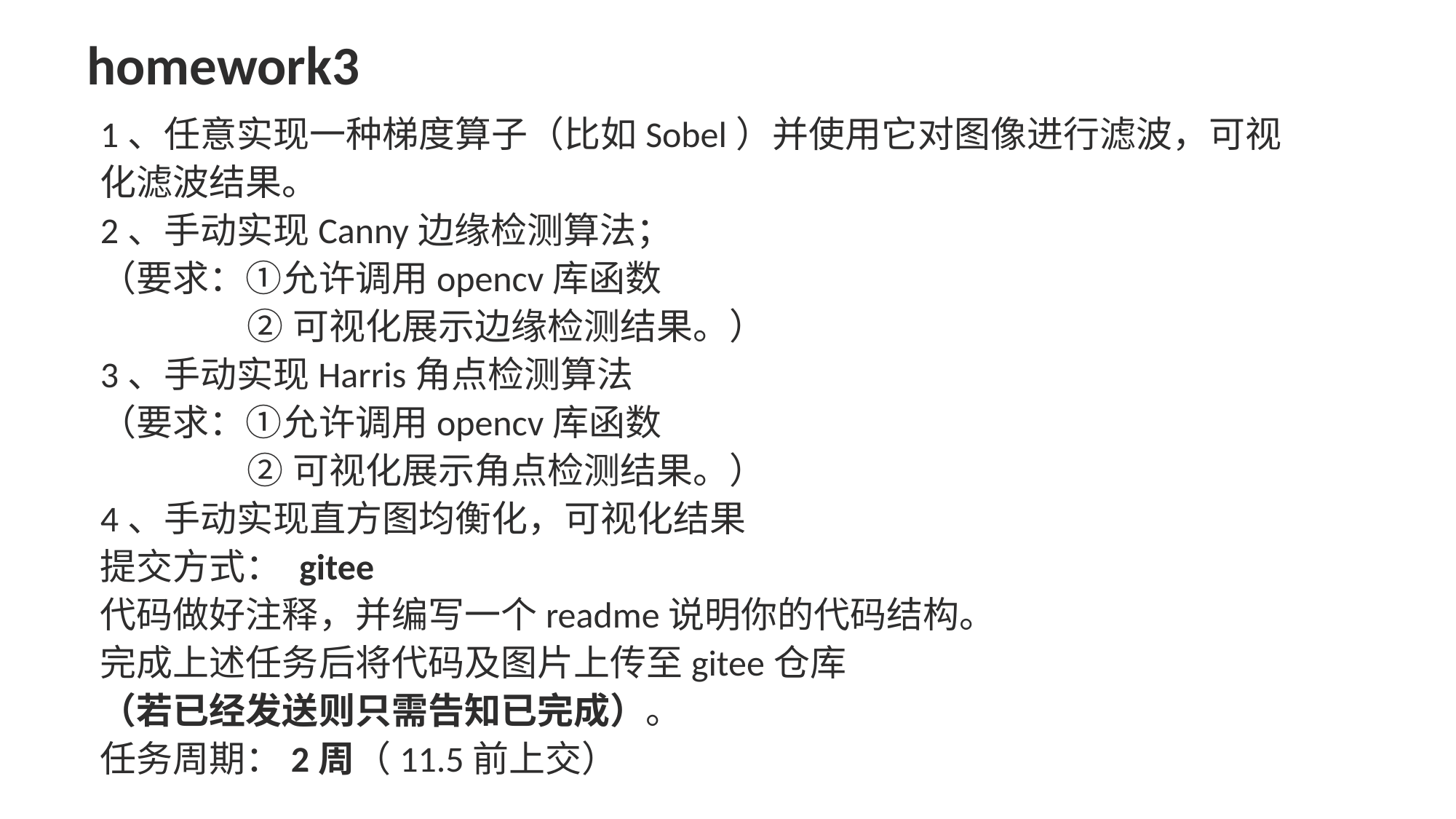

homework3
1、任意实现一种梯度算子（比如Sobel）并使用它对图像进行滤波，可视化滤波结果。
2、手动实现Canny边缘检测算法；
（要求：①允许调用opencv库函数
                  ②可视化展示边缘检测结果。）
3、手动实现Harris角点检测算法
（要求：①允许调用opencv库函数
                  ②可视化展示角点检测结果。）
4、手动实现直方图均衡化，可视化结果
提交方式： gitee
代码做好注释，并编写一个readme说明你的代码结构。
完成上述任务后将代码及图片上传至gitee仓库
（若已经发送则只需告知已完成）。
任务周期：2周（11.5前上交）